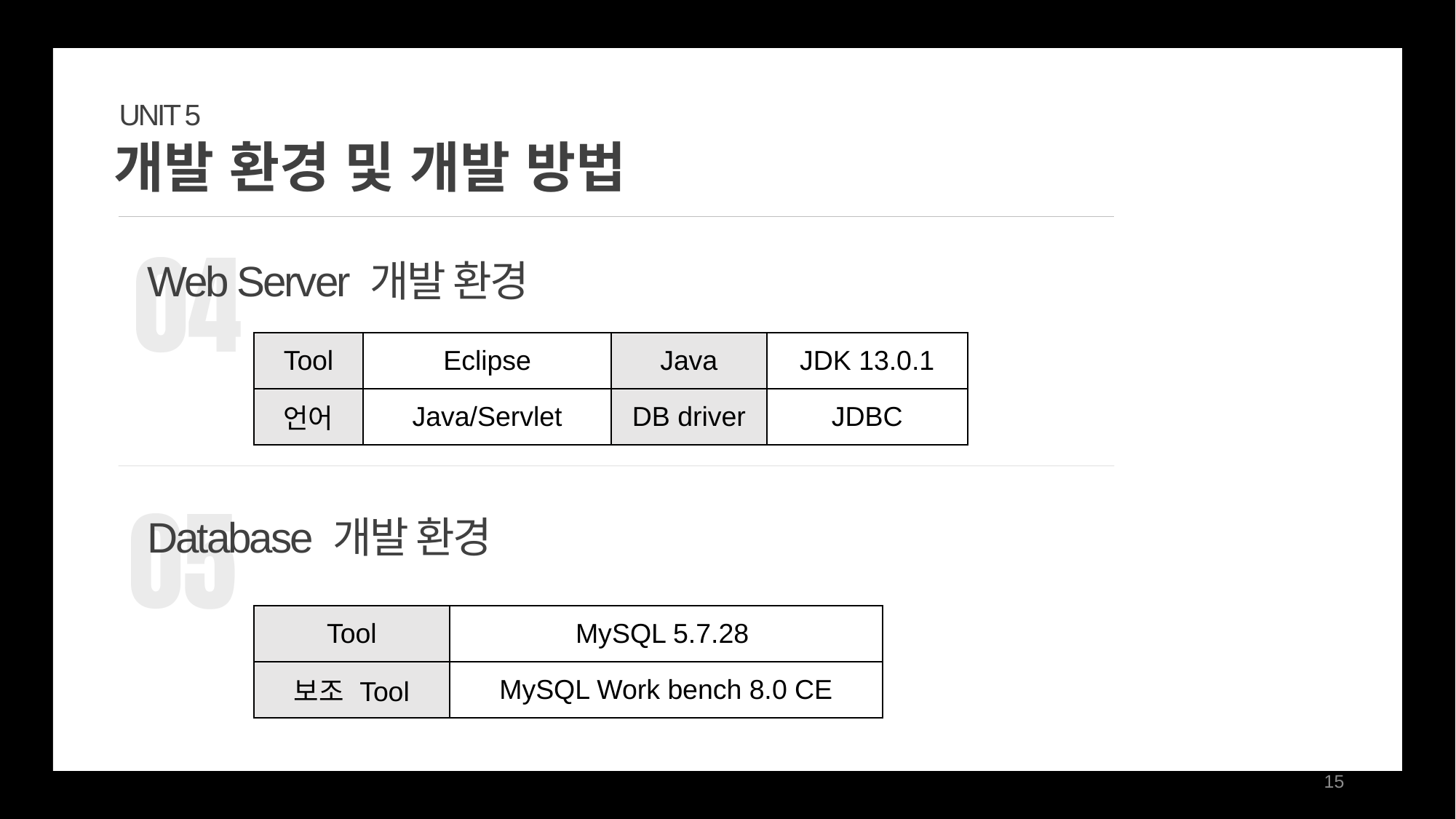

UNIT 5
개발 환경 및 개발 방법
04
Web Server 개발 환경
| Tool | Eclipse | Java | JDK 13.0.1 |
| --- | --- | --- | --- |
| 언어 | Java/Servlet | DB driver | JDBC |
89
05
Database 개발 환경
| Tool | MySQL 5.7.28 |
| --- | --- |
| 보조 Tool | MySQL Work bench 8.0 CE |
15